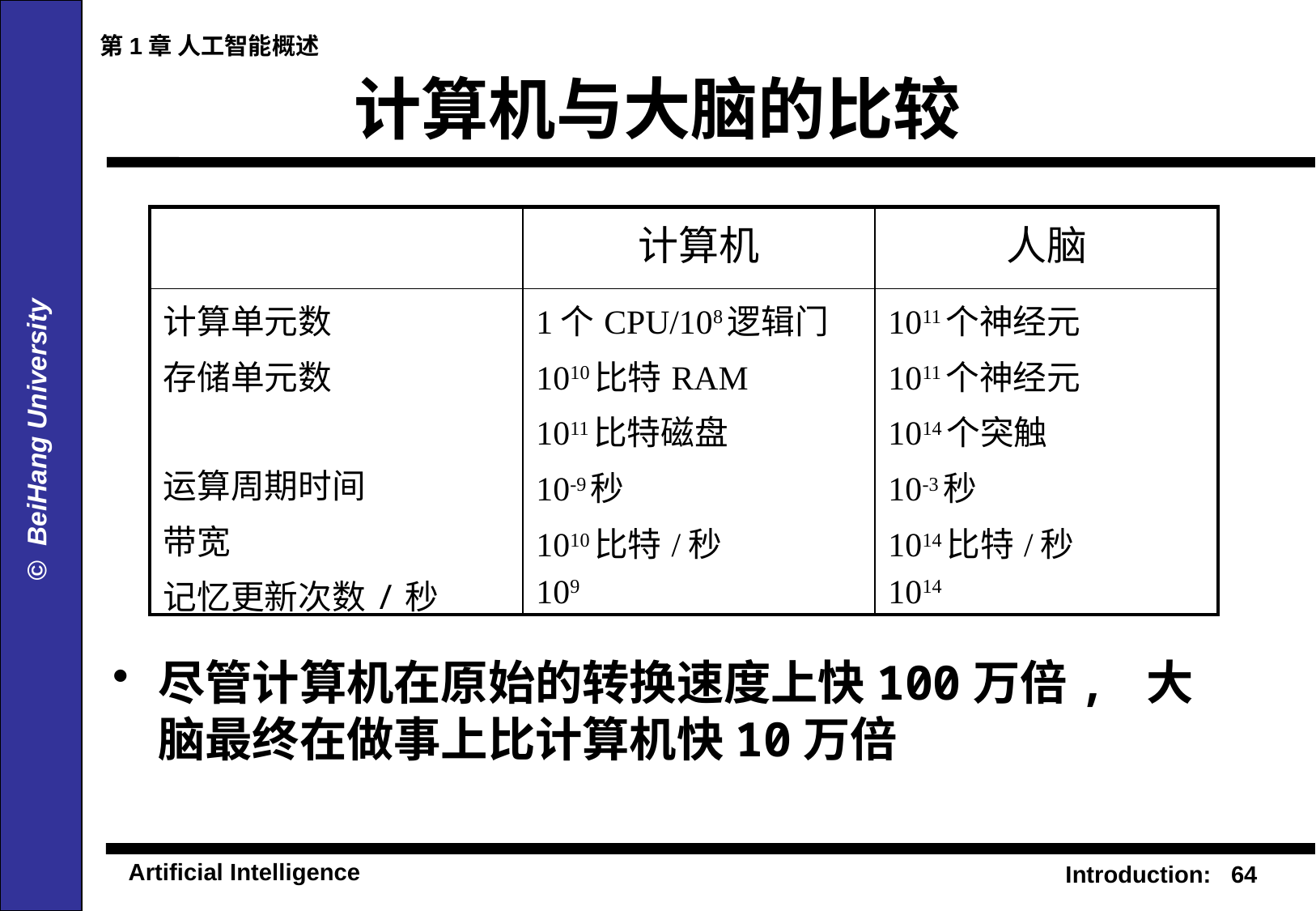

第1章 人工智能概述
# 计算机与大脑的比较
|  | 计算机 | 人脑 |
| --- | --- | --- |
| 计算单元数 存储单元数 运算周期时间 带宽 记忆更新次数/秒 | 1个CPU/108逻辑门 1010比特RAM 1011比特磁盘 10-9秒 1010比特/秒 109 | 1011个神经元 1011个神经元 1014个突触 10-3秒 1014比特/秒 1014 |
尽管计算机在原始的转换速度上快100万倍, 大脑最终在做事上比计算机快10万倍